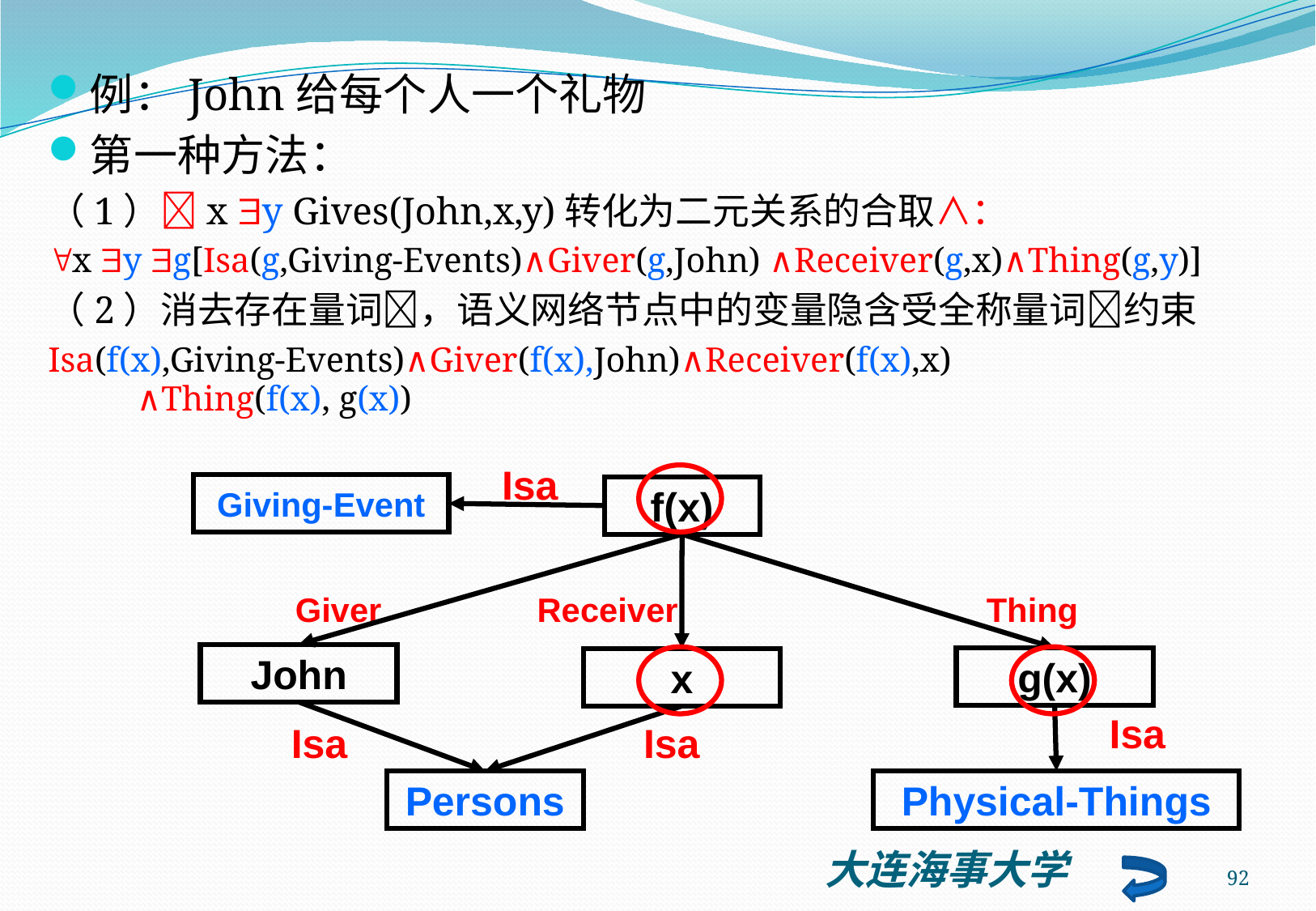

例：John给每个人一个礼物
第一种方法：
（1）∀x ∃y Gives(John,x,y)转化为二元关系的合取∧：
∀x ∃y ∃g[Isa(g,Giving-Events)∧Giver(g,John) ∧Receiver(g,x)∧Thing(g,y)]
（2）消去存在量词∃，语义网络节点中的变量隐含受全称量词∀约束
Isa(f(x),Giving-Events)∧Giver(f(x),John)∧Receiver(f(x),x)
∧Thing(f(x), g(x))

Isa

Giving-Event
f(x)
Giver
Receiver
Thing
John

g(x)
x
Isa
Isa
Isa
Persons
Physical-Things
92